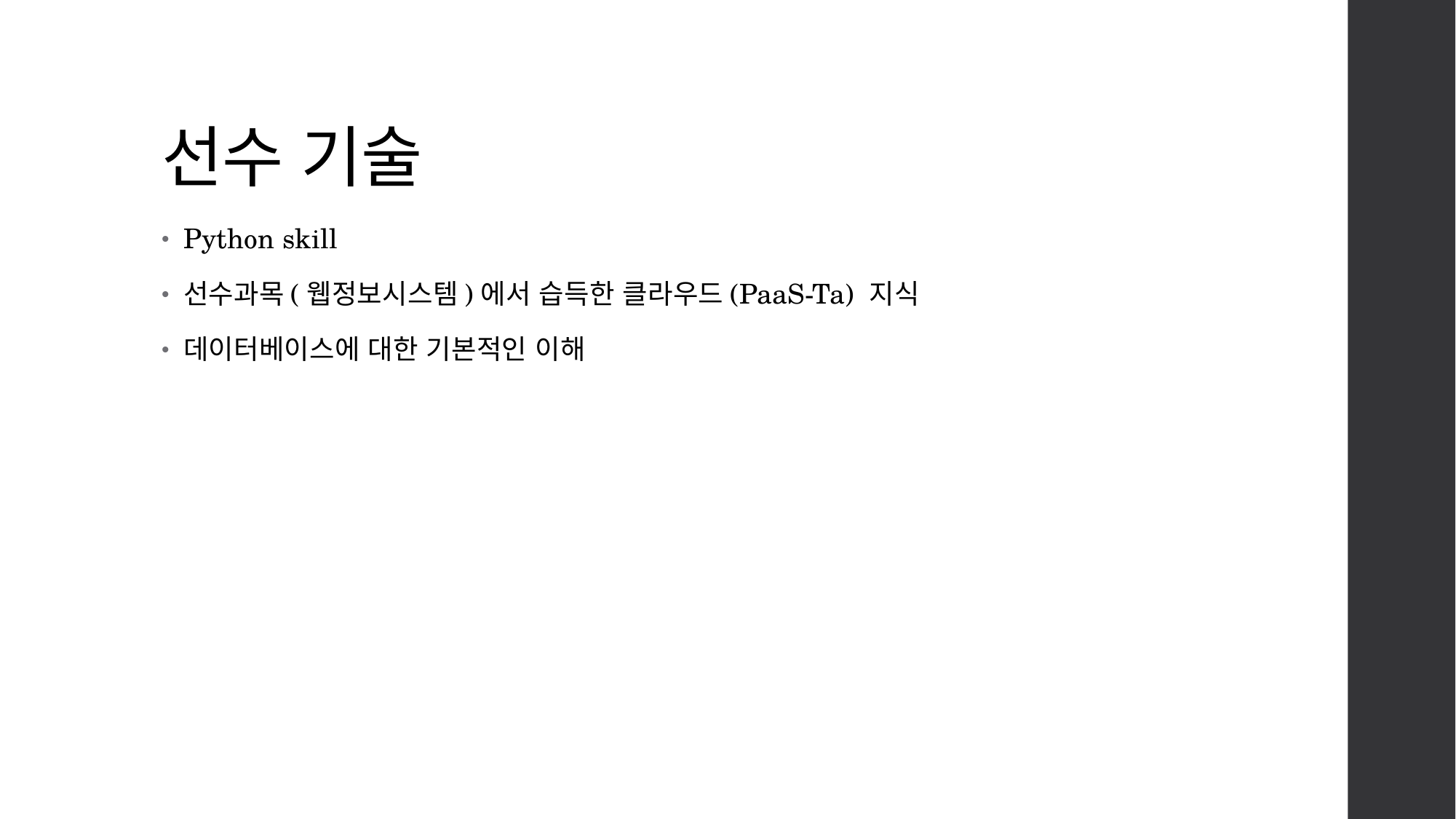

# 선수 기술
Python skill
선수과목(웹정보시스템)에서 습득한 클라우드(PaaS-Ta) 지식
데이터베이스에 대한 기본적인 이해